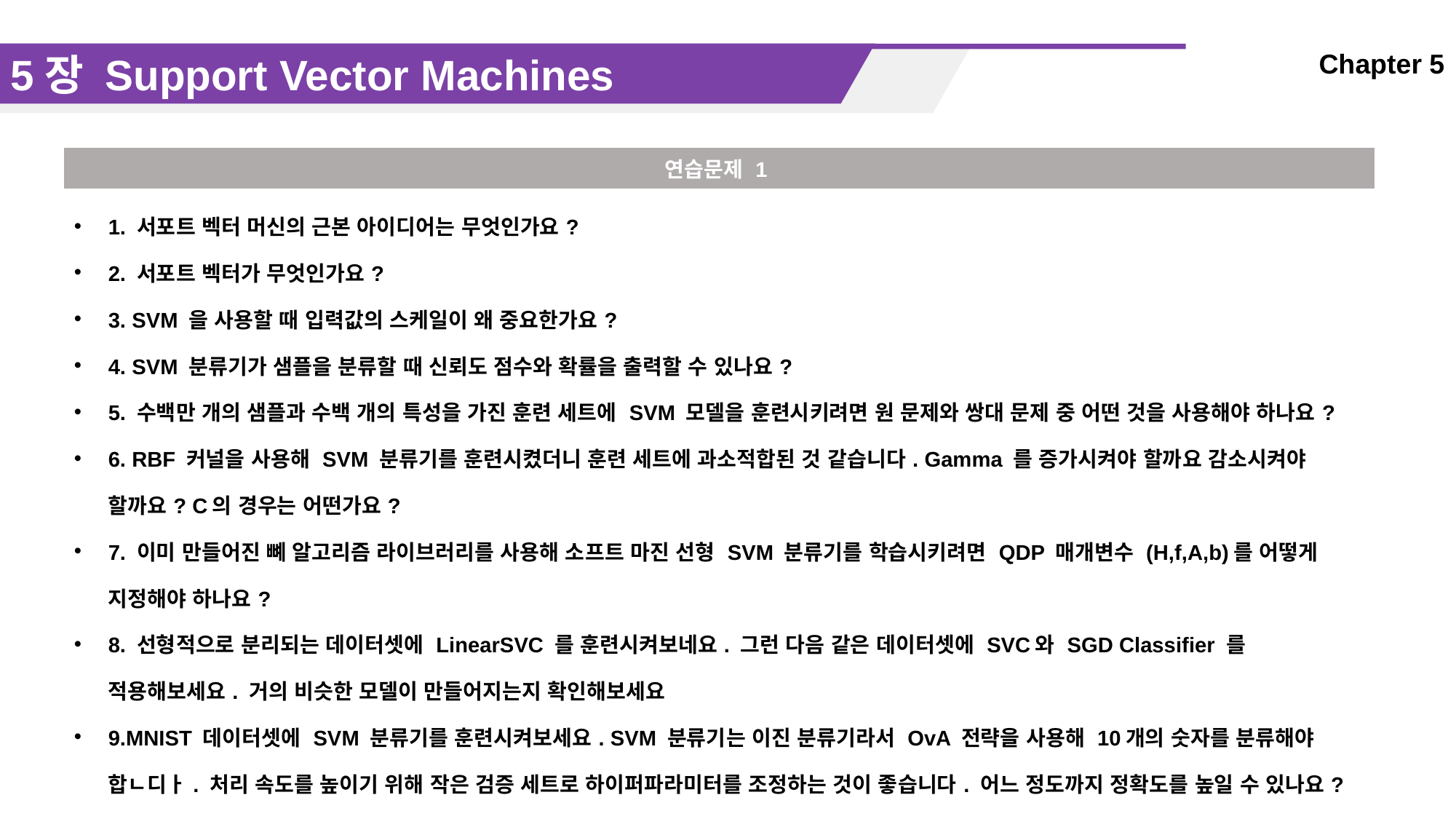

5장 Support Vector Machines
Chapter 5

| 연습문제 1 |
| --- |
| 1. 서포트 벡터 머신의 근본 아이디어는 무엇인가요? 2. 서포트 벡터가 무엇인가요? 3. SVM 을 사용할 때 입력값의 스케일이 왜 중요한가요? 4. SVM 분류기가 샘플을 분류할 때 신뢰도 점수와 확률을 출력할 수 있나요? 5. 수백만 개의 샘플과 수백 개의 특성을 가진 훈련 세트에 SVM 모델을 훈련시키려면 원 문제와 쌍대 문제 중 어떤 것을 사용해야 하나요? 6. RBF 커널을 사용해 SVM 분류기를 훈련시켰더니 훈련 세트에 과소적합된 것 같습니다. Gamma 를 증가시켜야 할까요 감소시켜야 할까요? C의 경우는 어떤가요? 7. 이미 만들어진 뼤 알고리즘 라이브러리를 사용해 소프트 마진 선형 SVM 분류기를 학습시키려면 QDP 매개변수 (H,f,A,b)를 어떻게 지정해야 하나요? 8. 선형적으로 분리되는 데이터셋에 LinearSVC 를 훈련시켜보네요. 그런 다음 같은 데이터셋에 SVC와 SGD Classifier 를 적용해보세요. 거의 비슷한 모델이 만들어지는지 확인해보세요 9.MNIST 데이터셋에 SVM 분류기를 훈련시켜보세요. SVM 분류기는 이진 분류기라서 OvA 전략을 사용해 10개의 숫자를 분류해야 합ㄴ디ㅏ. 처리 속도를 높이기 위해 작은 검증 세트로 하이퍼파라미터를 조정하는 것이 좋습니다. 어느 정도까지 정확도를 높일 수 있나요? 10. 캘리포니아 주택 가격 데이터셋에 SVM 회귀를 훈련시켜보세요. |